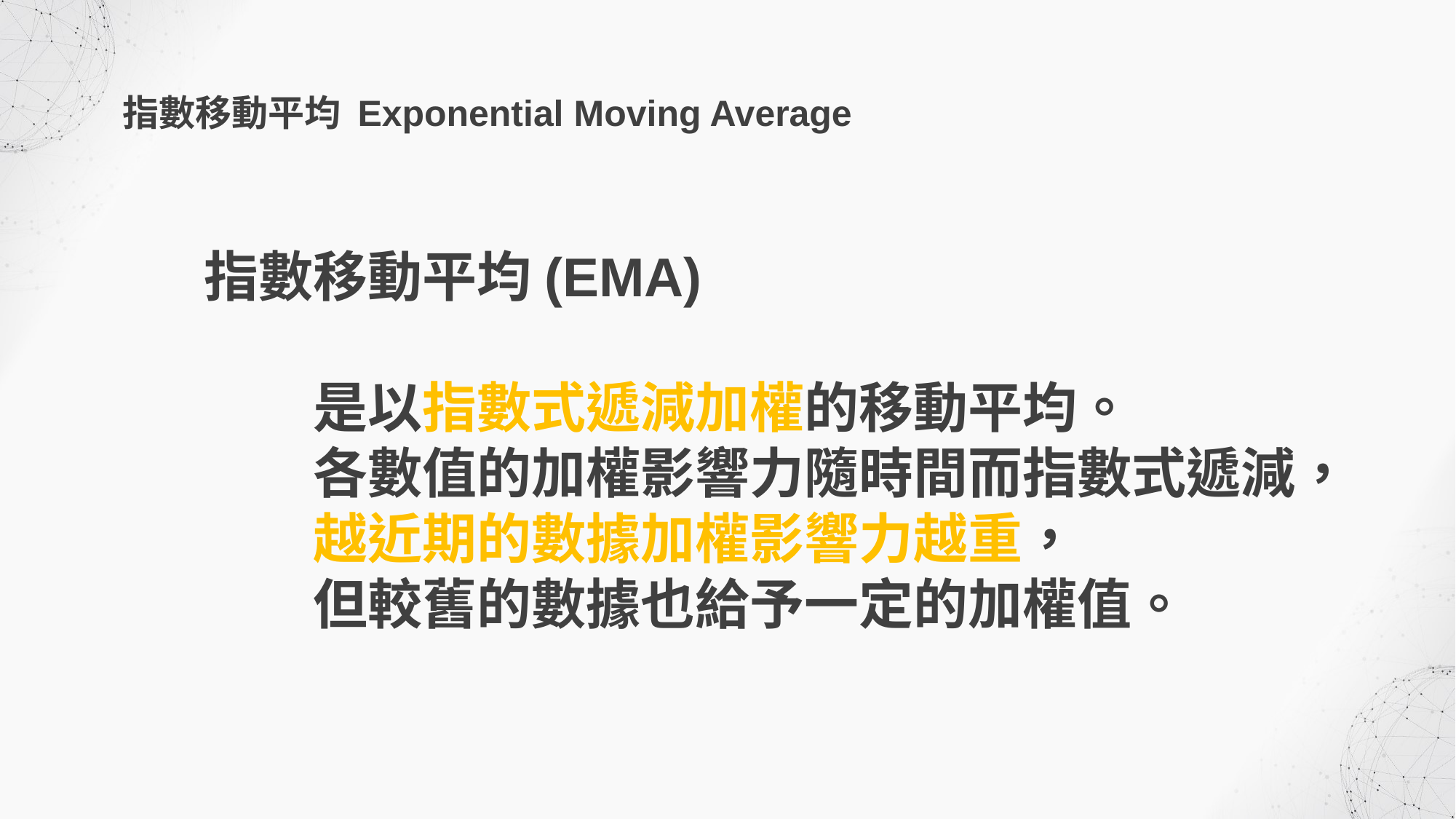

指數移動平均 Exponential Moving Average
指數移動平均(EMA)

	是以指數式遞減加權的移動平均。
	各數值的加權影響力隨時間而指數式遞減，
	越近期的數據加權影響力越重，
	但較舊的數據也給予一定的加權值。